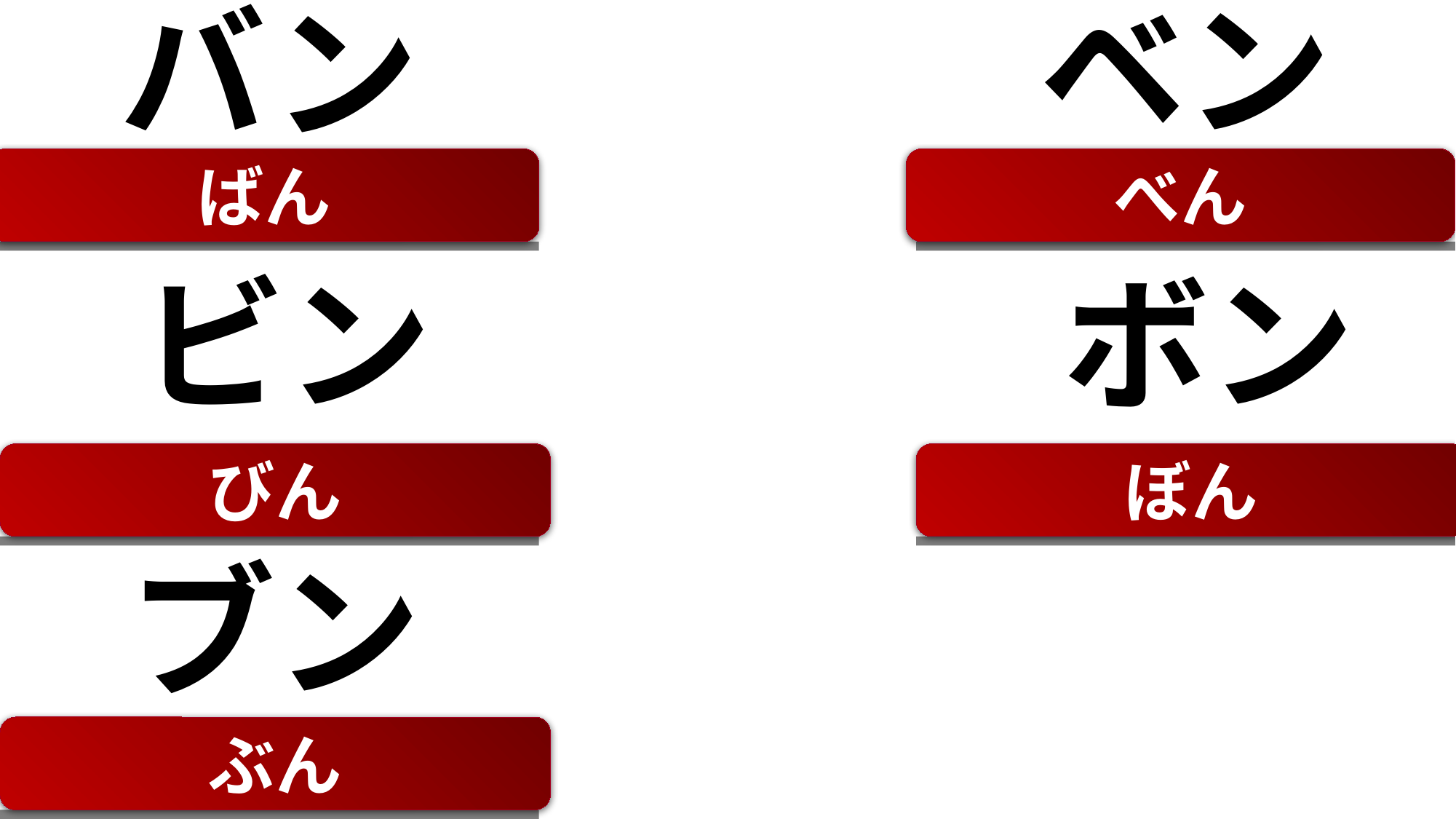

ベン
バン
ばん
べん

ビン
ボン
びん
ぼん

ブン
ぶん